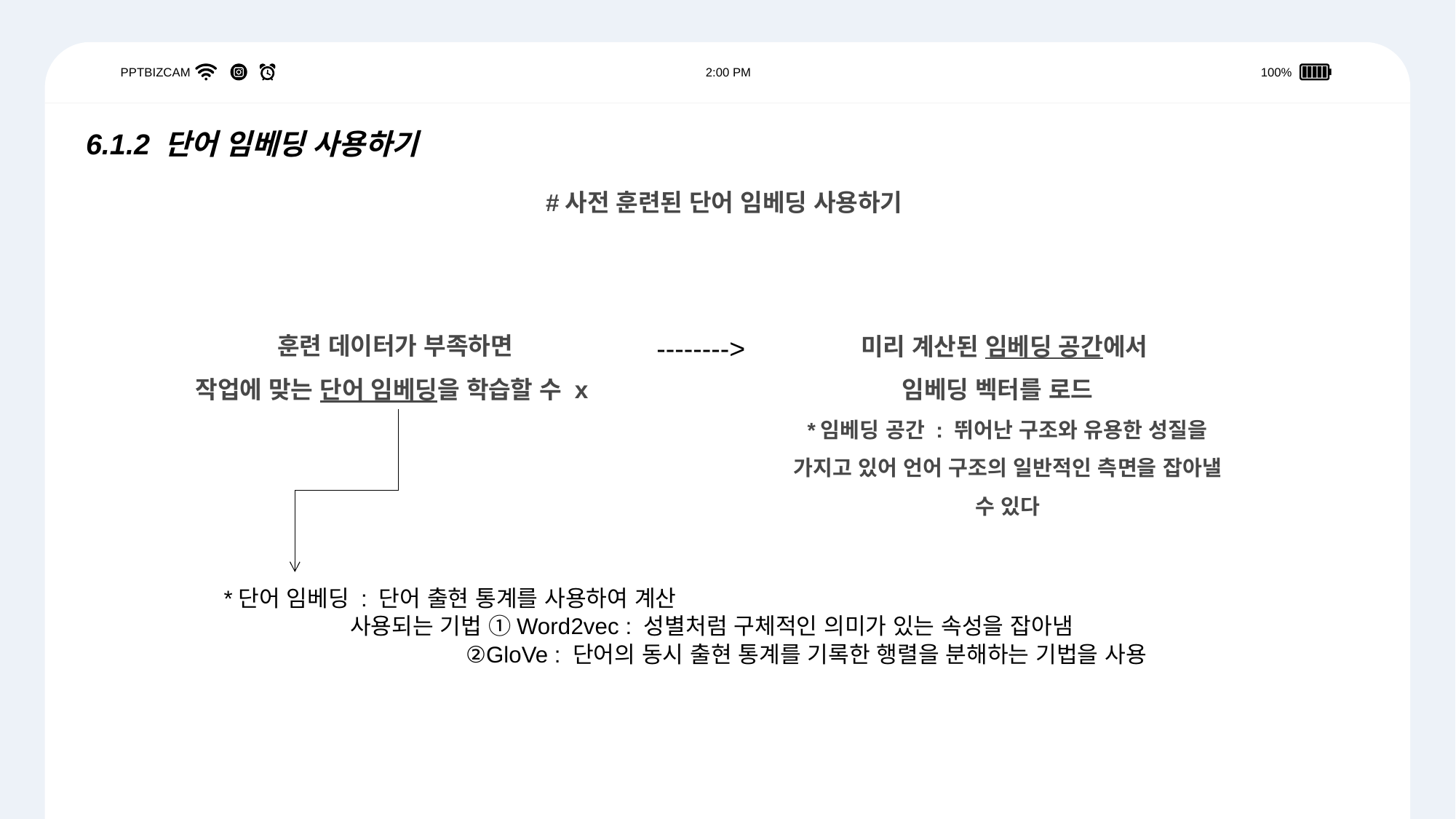

PPTBIZCAM
2:00 PM
100%

6.1.2 단어 임베딩 사용하기
#사전 훈련된 단어 임베딩 사용하기
훈련 데이터가 부족하면
작업에 맞는 단어 임베딩을 학습할 수 x
미리 계산된 임베딩 공간에서
임베딩 벡터를 로드
*임베딩 공간 : 뛰어난 구조와 유용한 성질을 가지고 있어 언어 구조의 일반적인 측면을 잡아낼 수 있다
-------->
*단어 임베딩 : 단어 출현 통계를 사용하여 계산
                   사용되는 기법 ①Word2vec : 성별처럼 구체적인 의미가 있는 속성을 잡아냄
                                      ②GloVe : 단어의 동시 출현 통계를 기록한 행렬을 분해하는 기법을 사용